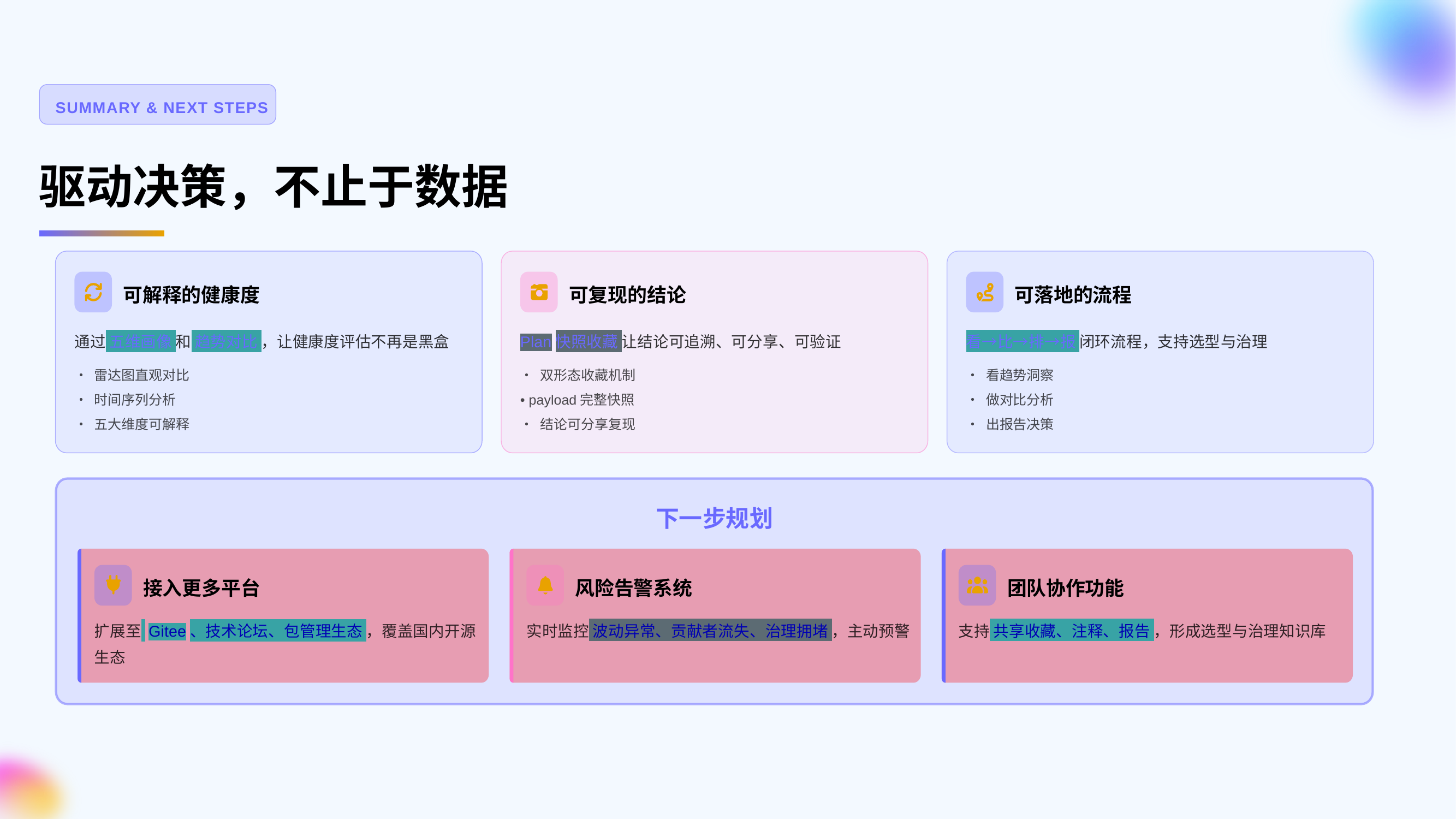

SUMMARY & NEXT STEPS
驱动决策，不止于数据

可解释的健康度
可复现的结论
可落地的流程

通过 五维画像 和 趋势对比 ，让健康度评估不再是黑盒
Plan快照收藏 让结论可追溯、可分享、可验证
看→比→排→报 闭环流程，支持选型与治理
• 雷达图直观对比
• 双形态收藏机制
• 看趋势洞察
• 时间序列分析
• payload完整快照
• 做对比分析
• 五大维度可解释
• 结论可分享复现
• 出报告决策

下一步规划

接入更多平台
风险告警系统
团队协作功能

扩展至 Gitee、技术论坛、包管理生态 ，覆盖国内开源生态
实时监控 波动异常、贡献者流失、治理拥堵 ，主动预警
支持 共享收藏、注释、报告 ，形成选型与治理知识库